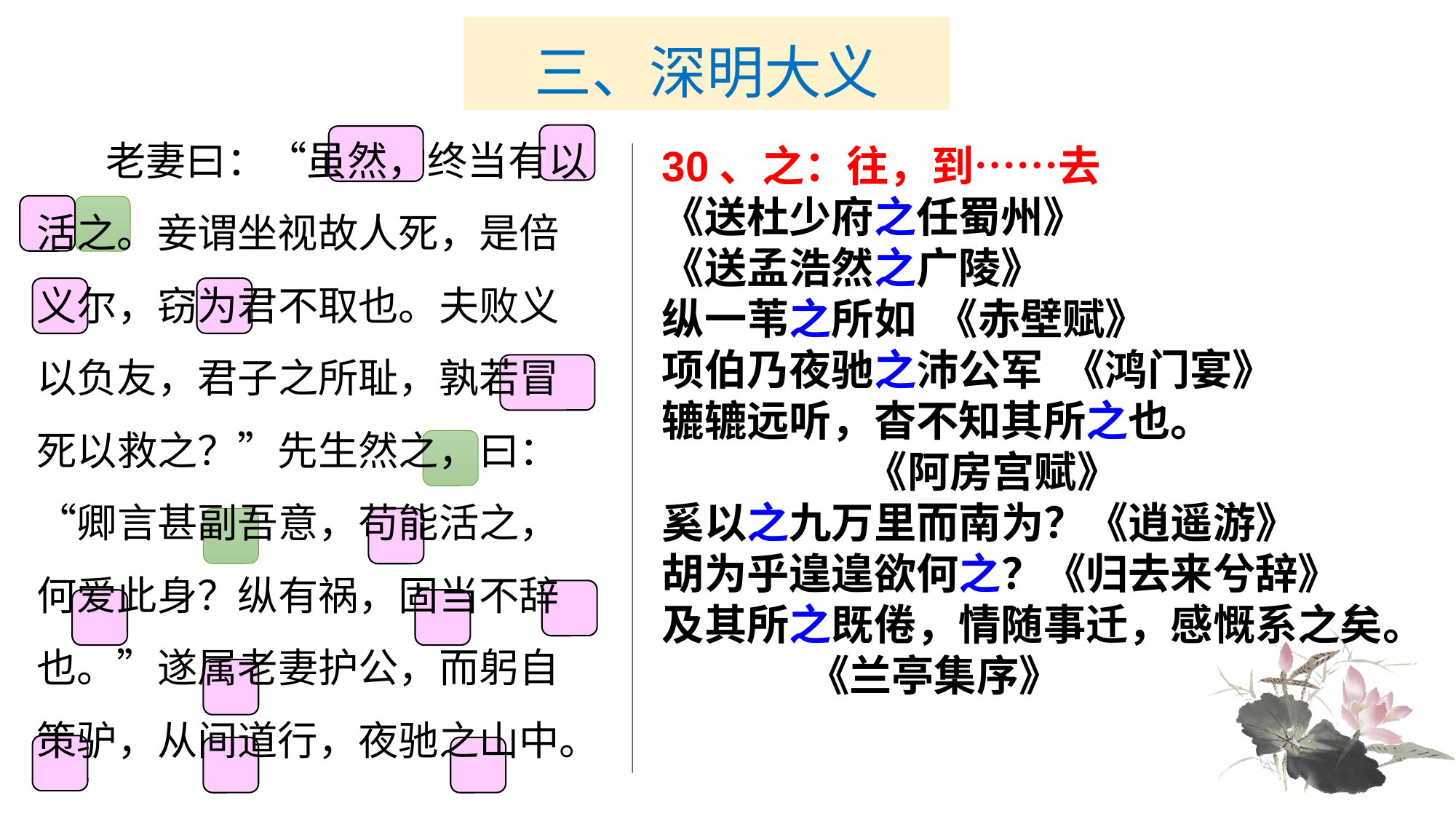

# 三、深明大义
　　老妻曰：“虽然，终当有以活之。妾谓坐视故人死，是倍义尔，窃为君不取也。夫败义以负友，君子之所耻，孰若冒死以救之？”先生然之，曰：“卿言甚副吾意，苟能活之，何爱此身？纵有祸，固当不辞也。”遂属老妻护公，而躬自策驴，从间道行，夜驰之山中。

30、之：往，到……去
《送杜少府之任蜀州》
《送孟浩然之广陵》
纵一苇之所如  《赤壁赋》
项伯乃夜驰之沛公军  《鸿门宴》
辘辘远听，杳不知其所之也。
                    《阿房宫赋》
奚以之九万里而南为？《逍遥游》
胡为乎遑遑欲何之？《归去来兮辞》
及其所之既倦，情随事迁，感慨系之矣。
              《兰亭集序》